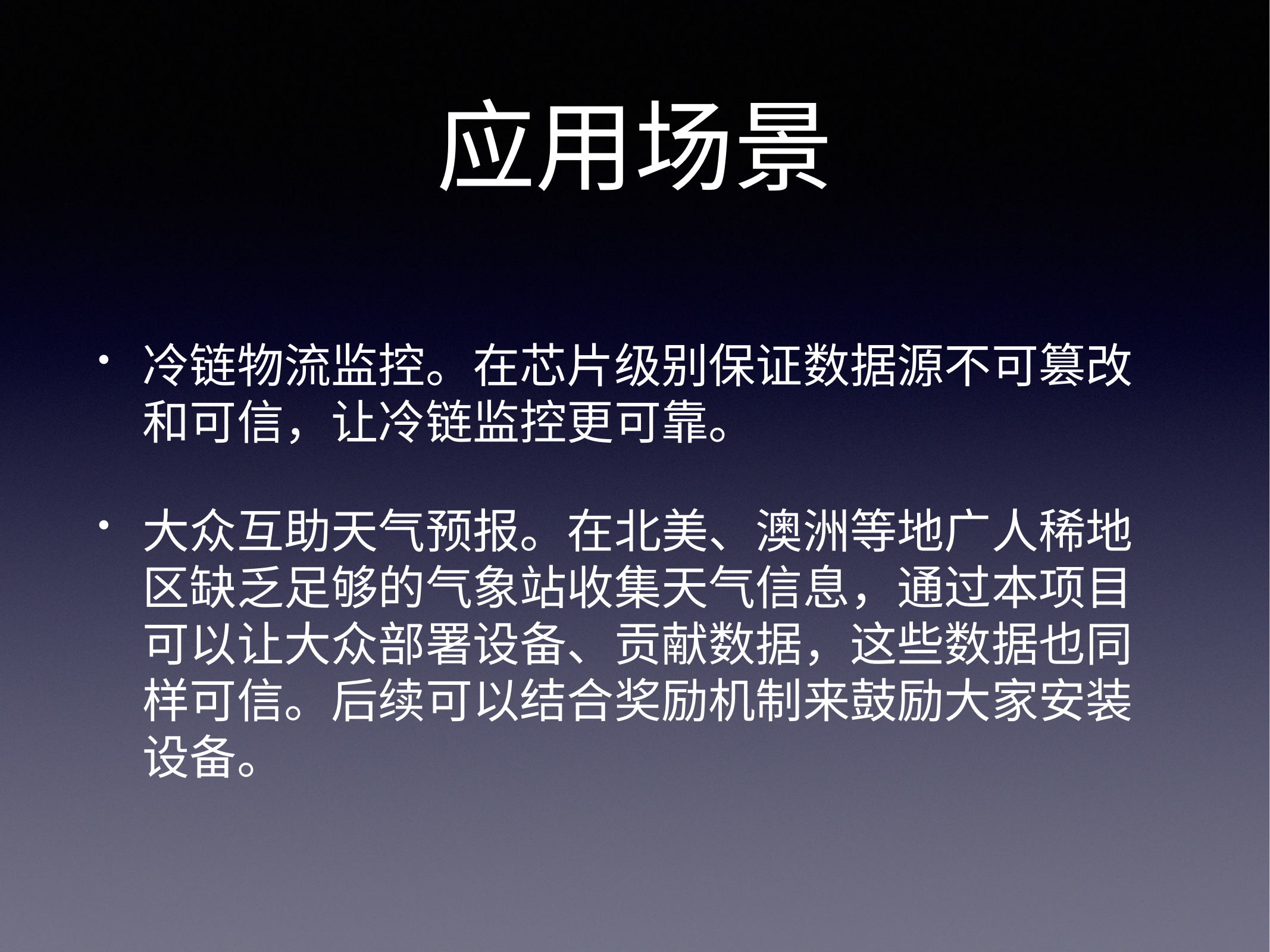

# 应用场景
冷链物流监控。在芯片级别保证数据源不可篡改和可信，让冷链监控更可靠。
大众互助天气预报。在北美、澳洲等地广人稀地区缺乏足够的气象站收集天气信息，通过本项目可以让大众部署设备、贡献数据，这些数据也同样可信。后续可以结合奖励机制来鼓励大家安装设备。